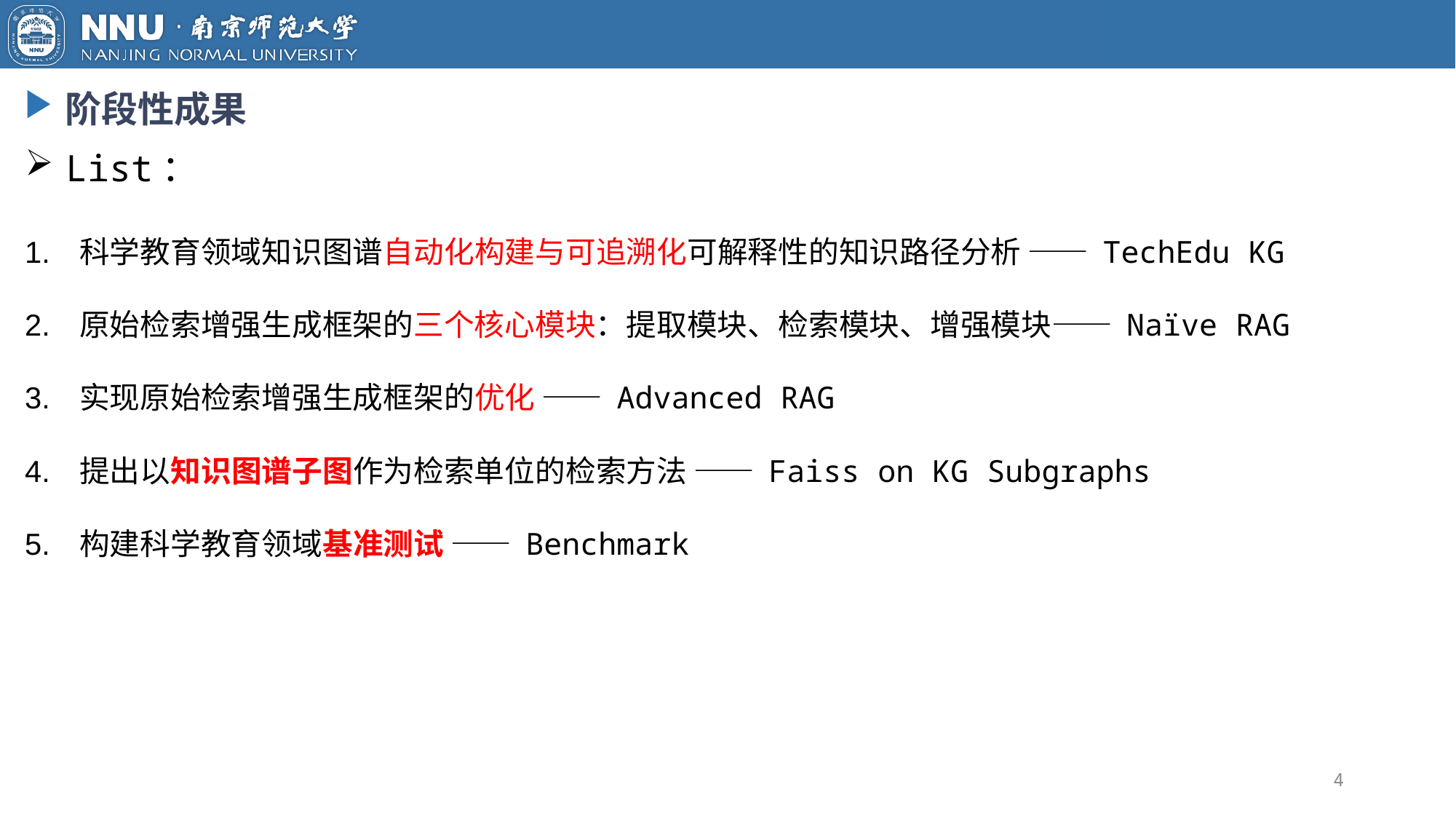

阶段性成果

List：
科学教育领域知识图谱自动化构建与可追溯化可解释性的知识路径分析 —— TechEdu KG
原始检索增强生成框架的三个核心模块：提取模块、检索模块、增强模块—— Naïve RAG
实现原始检索增强生成框架的优化 —— Advanced RAG
提出以知识图谱子图作为检索单位的检索方法 —— Faiss on KG Subgraphs
构建科学教育领域基准测试 —— Benchmark
4